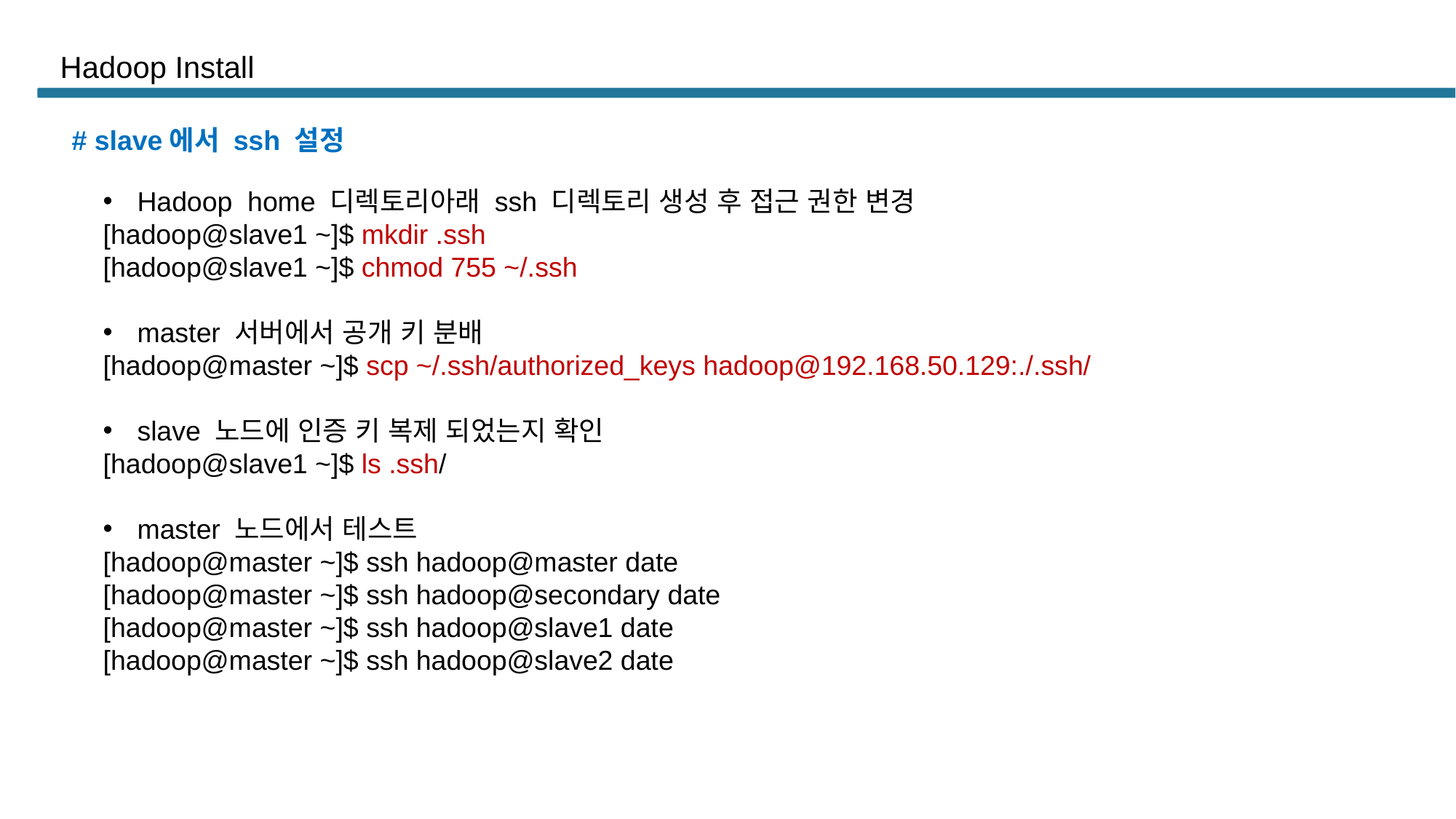

# Hadoop Install
# slave에서 ssh 설정
Hadoop  home 디렉토리아래 ssh 디렉토리 생성 후 접근 권한 변경
[hadoop@slave1 ~]$ mkdir .ssh
[hadoop@slave1 ~]$ chmod 755 ~/.ssh

master 서버에서 공개 키 분배
[hadoop@master ~]$ scp ~/.ssh/authorized_keys hadoop@192.168.50.129:./.ssh/

slave 노드에 인증 키 복제 되었는지 확인
[hadoop@slave1 ~]$ ls .ssh/

master 노드에서 테스트
[hadoop@master ~]$ ssh hadoop@master date
[hadoop@master ~]$ ssh hadoop@secondary date
[hadoop@master ~]$ ssh hadoop@slave1 date
[hadoop@master ~]$ ssh hadoop@slave2 date